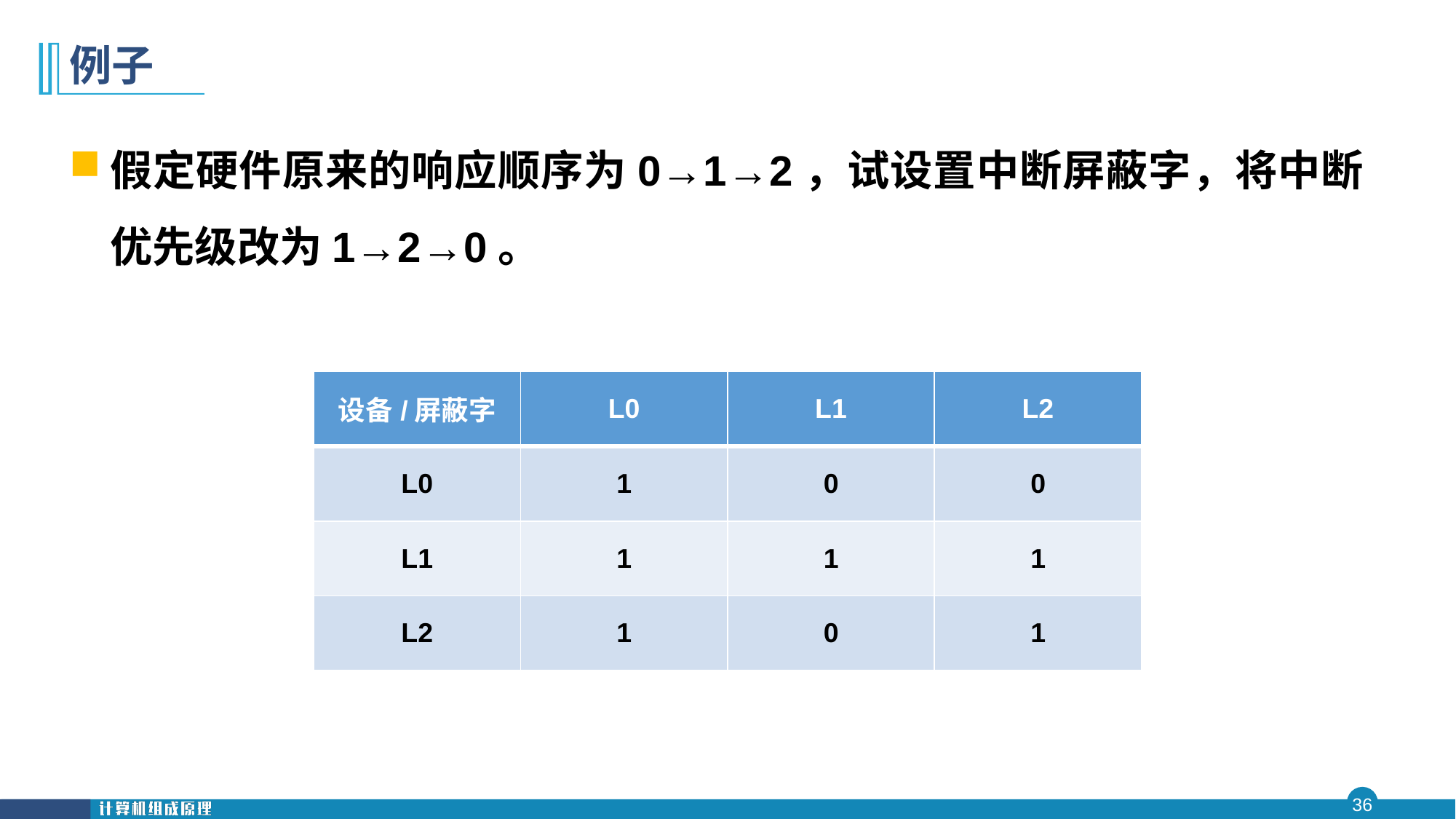

# 例子
假定硬件原来的响应顺序为0→1→2，试设置中断屏蔽字，将中断优先级改为1→2→0。

| 设备/屏蔽字 | L0 | L1 | L2 |
| --- | --- | --- | --- |
| L0 | 1 | 0 | 0 |
| L1 | 1 | 1 | 1 |
| L2 | 1 | 0 | 1 |